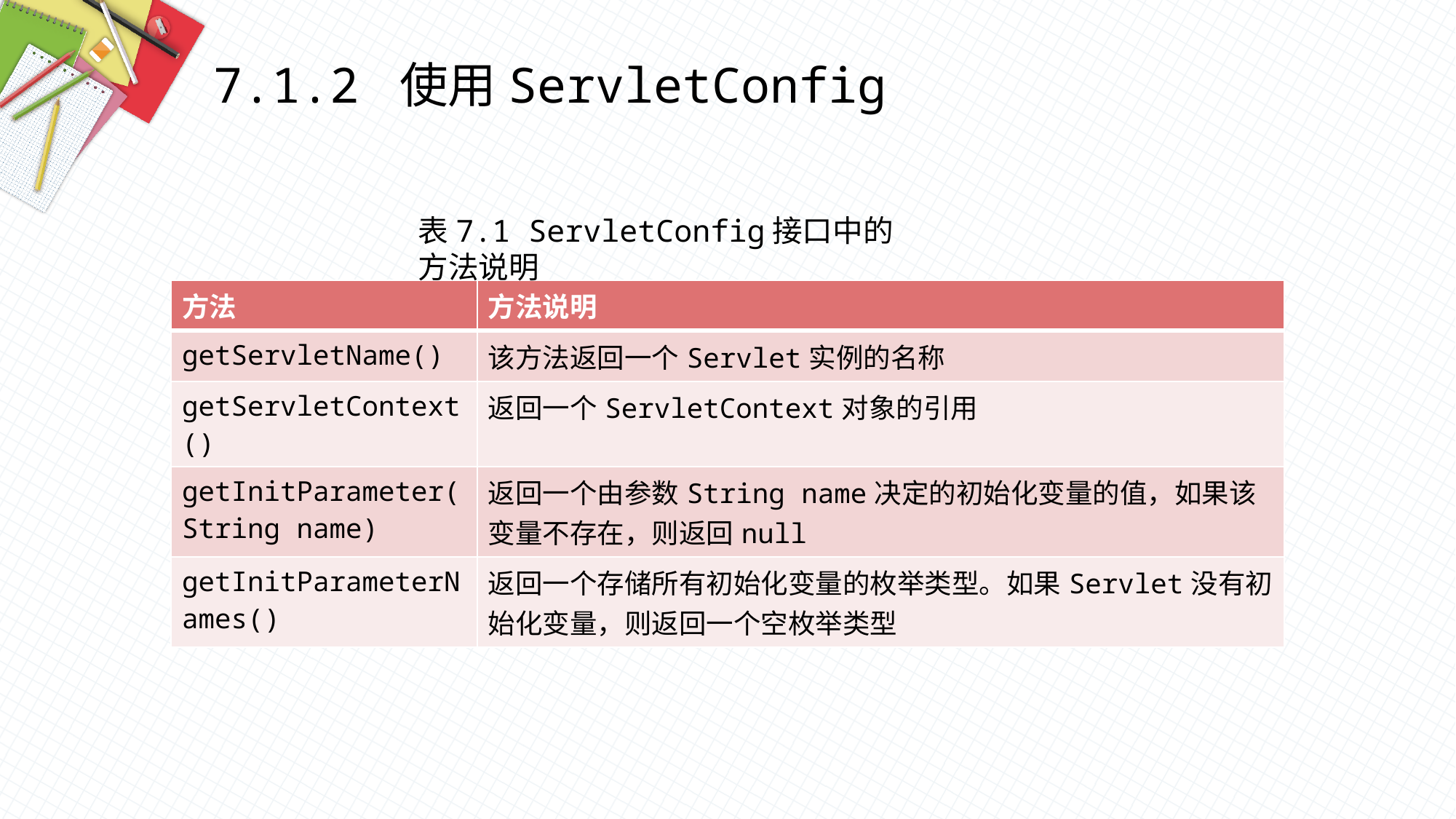

7.1.2 使用ServletConfig
表7.1 ServletConfig接口中的方法说明
| 方法 | 方法说明 |
| --- | --- |
| getServletName() | 该方法返回一个Servlet实例的名称 |
| getServletContext() | 返回一个ServletContext对象的引用 |
| getInitParameter(String name) | 返回一个由参数String name决定的初始化变量的值，如果该变量不存在，则返回null |
| getInitParameterNames() | 返回一个存储所有初始化变量的枚举类型。如果Servlet没有初始化变量，则返回一个空枚举类型 |